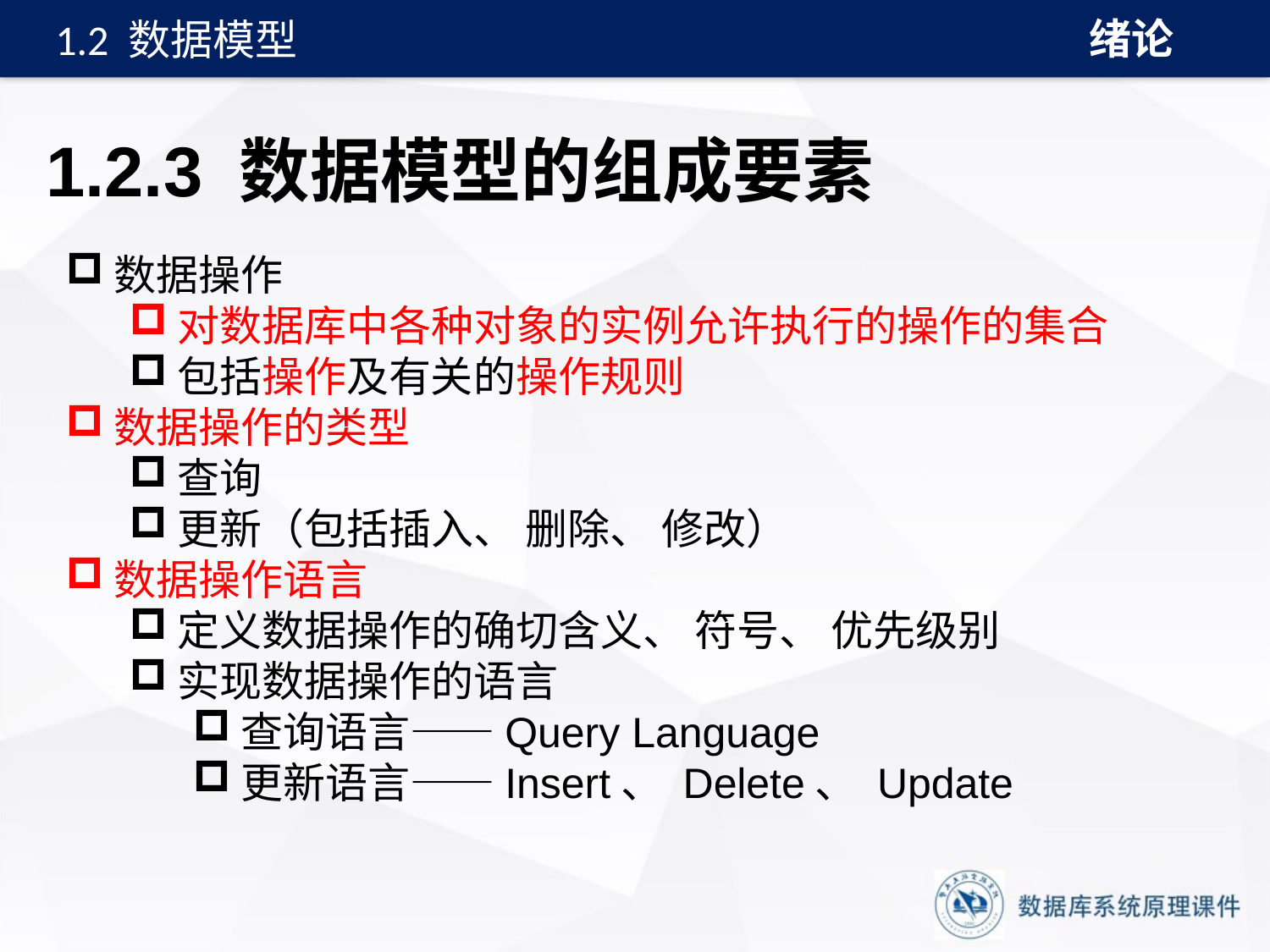

绪论
1.2 数据模型
# 1.2.3 数据模型的组成要素
数据操作
对数据库中各种对象的实例允许执行的操作的集合
包括操作及有关的操作规则
数据操作的类型
查询
更新（包括插入、 删除、 修改）
数据操作语言
定义数据操作的确切含义、 符号、 优先级别
实现数据操作的语言
查询语言——Query Language
更新语言——Insert、 Delete、 Update